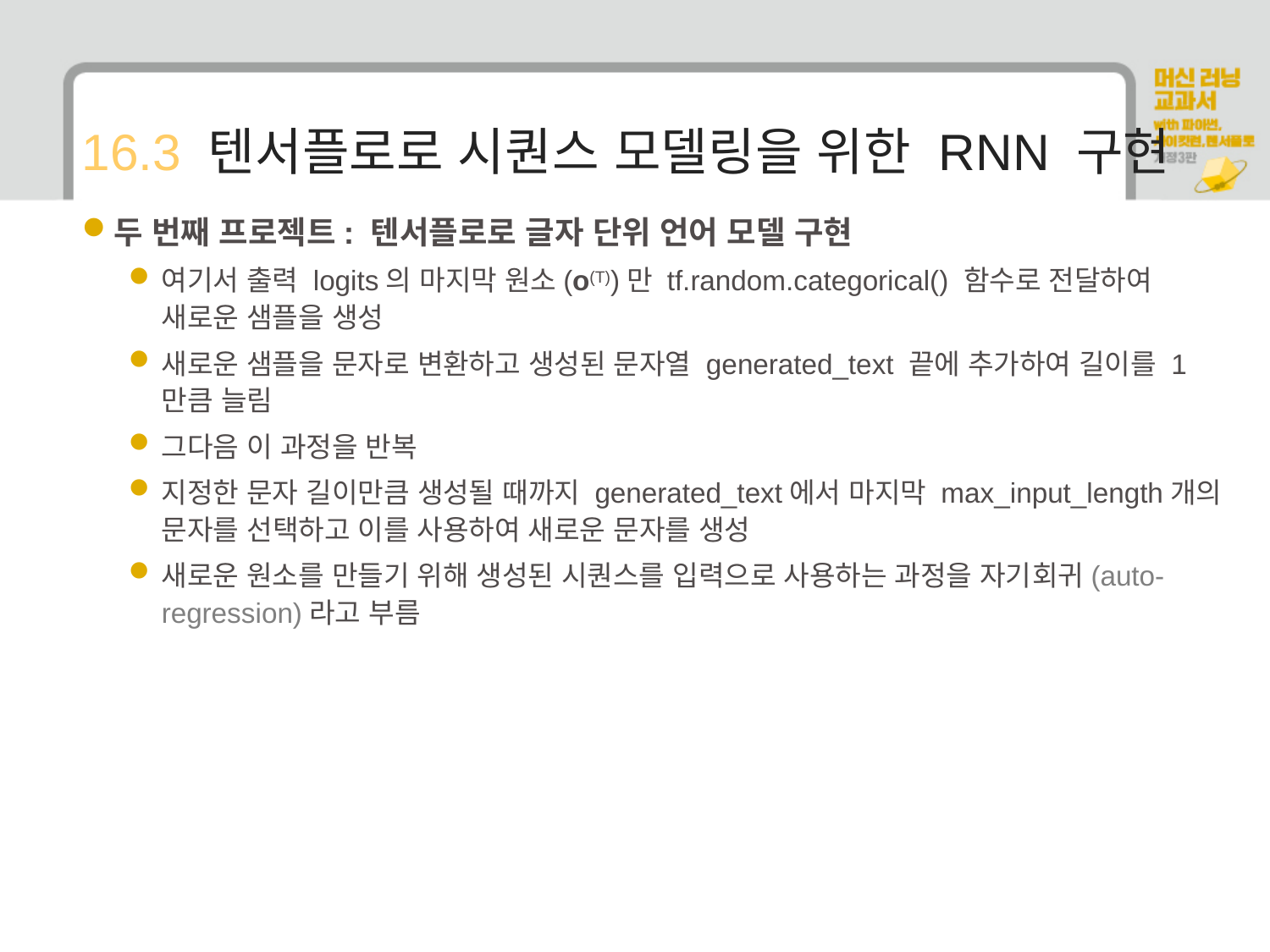

# 16.3 텐서플로로 시퀀스 모델링을 위한 RNN 구현
두 번째 프로젝트: 텐서플로로 글자 단위 언어 모델 구현
여기서 출력 logits의 마지막 원소(o(T))만 tf.random.categorical() 함수로 전달하여 새로운 샘플을 생성
새로운 샘플을 문자로 변환하고 생성된 문자열 generated_text 끝에 추가하여 길이를 1만큼 늘림
그다음 이 과정을 반복
지정한 문자 길이만큼 생성될 때까지 generated_text에서 마지막 max_input_length개의 문자를 선택하고 이를 사용하여 새로운 문자를 생성
새로운 원소를 만들기 위해 생성된 시퀀스를 입력으로 사용하는 과정을 자기회귀(auto-regression)라고 부름